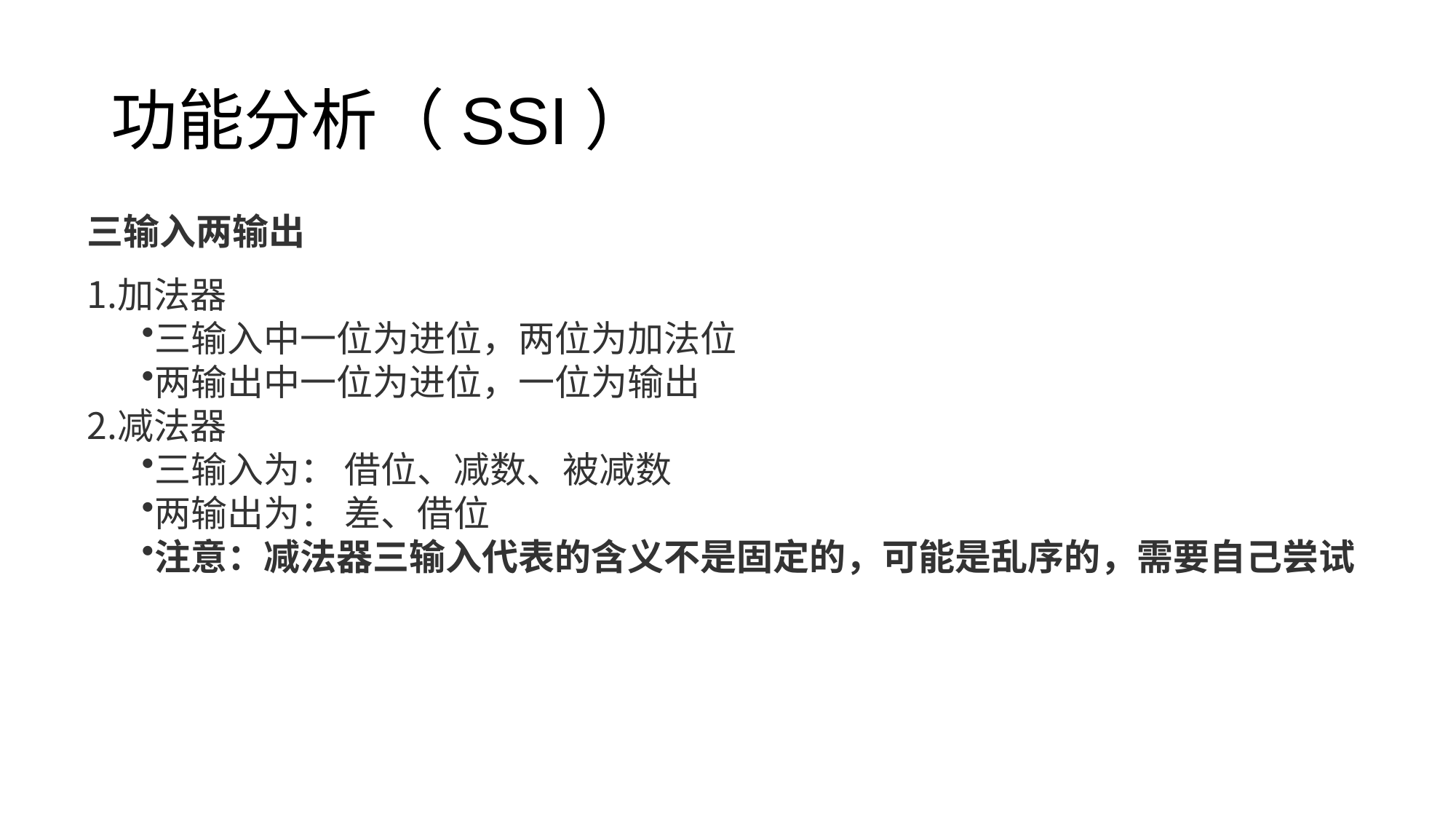

# 功能分析（SSI）
三输入两输出

加法器
三输入中一位为进位，两位为加法位
两输出中一位为进位，一位为输出
减法器
三输入为： 借位、减数、被减数
两输出为： 差、借位
注意：减法器三输入代表的含义不是固定的，可能是乱序的，需要自己尝试